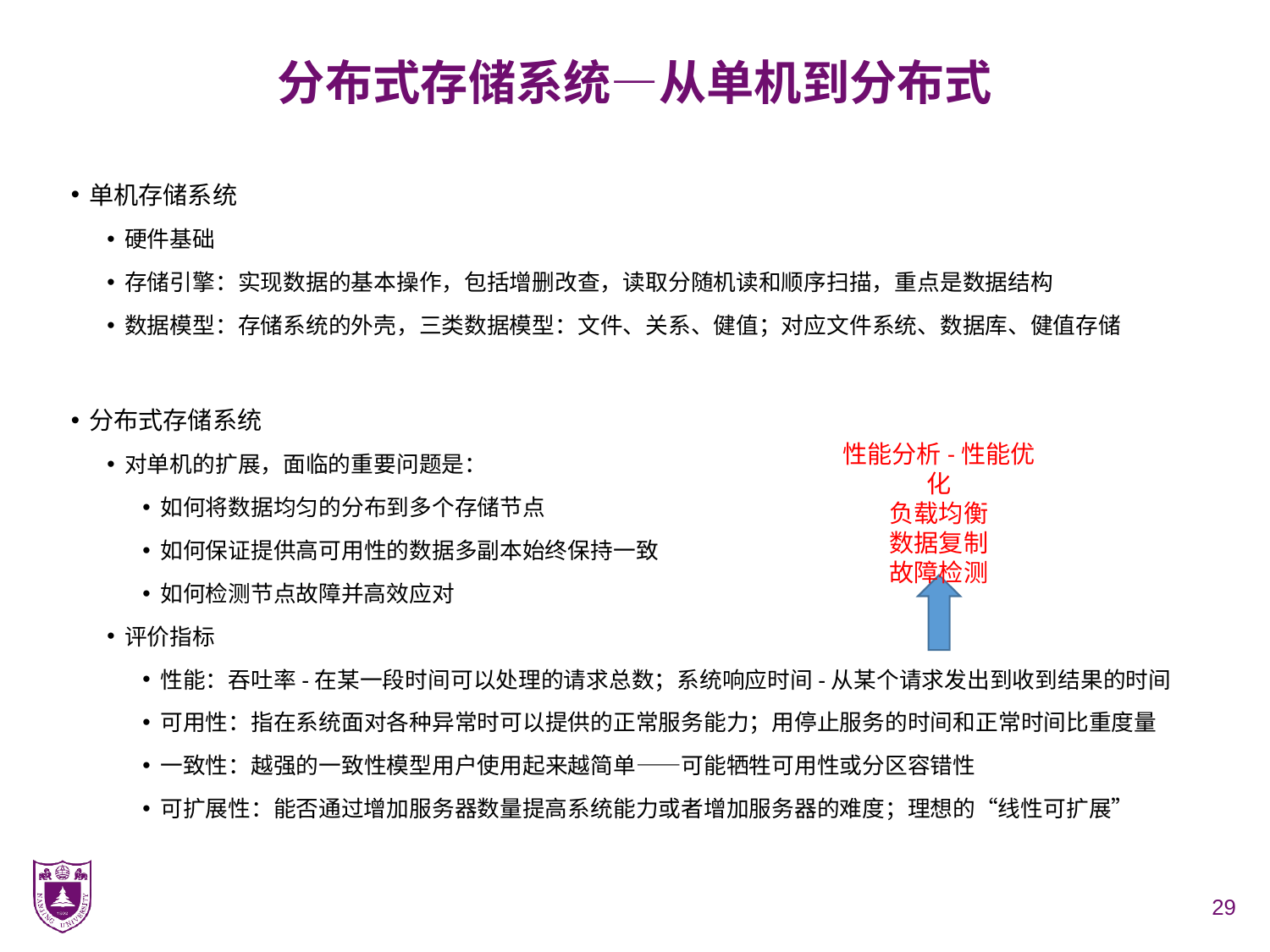

# 分布式存储系统—从单机到分布式
单机存储系统
硬件基础
存储引擎：实现数据的基本操作，包括增删改查，读取分随机读和顺序扫描，重点是数据结构
数据模型：存储系统的外壳，三类数据模型：文件、关系、健值；对应文件系统、数据库、健值存储

分布式存储系统
对单机的扩展，面临的重要问题是：
如何将数据均匀的分布到多个存储节点
如何保证提供高可用性的数据多副本始终保持一致
如何检测节点故障并高效应对
评价指标
性能：吞吐率-在某一段时间可以处理的请求总数；系统响应时间-从某个请求发出到收到结果的时间
可用性：指在系统面对各种异常时可以提供的正常服务能力；用停止服务的时间和正常时间比重度量
一致性：越强的一致性模型用户使用起来越简单——可能牺牲可用性或分区容错性
可扩展性：能否通过增加服务器数量提高系统能力或者增加服务器的难度；理想的“线性可扩展”
性能分析-性能优化
负载均衡
数据复制
故障检测

29